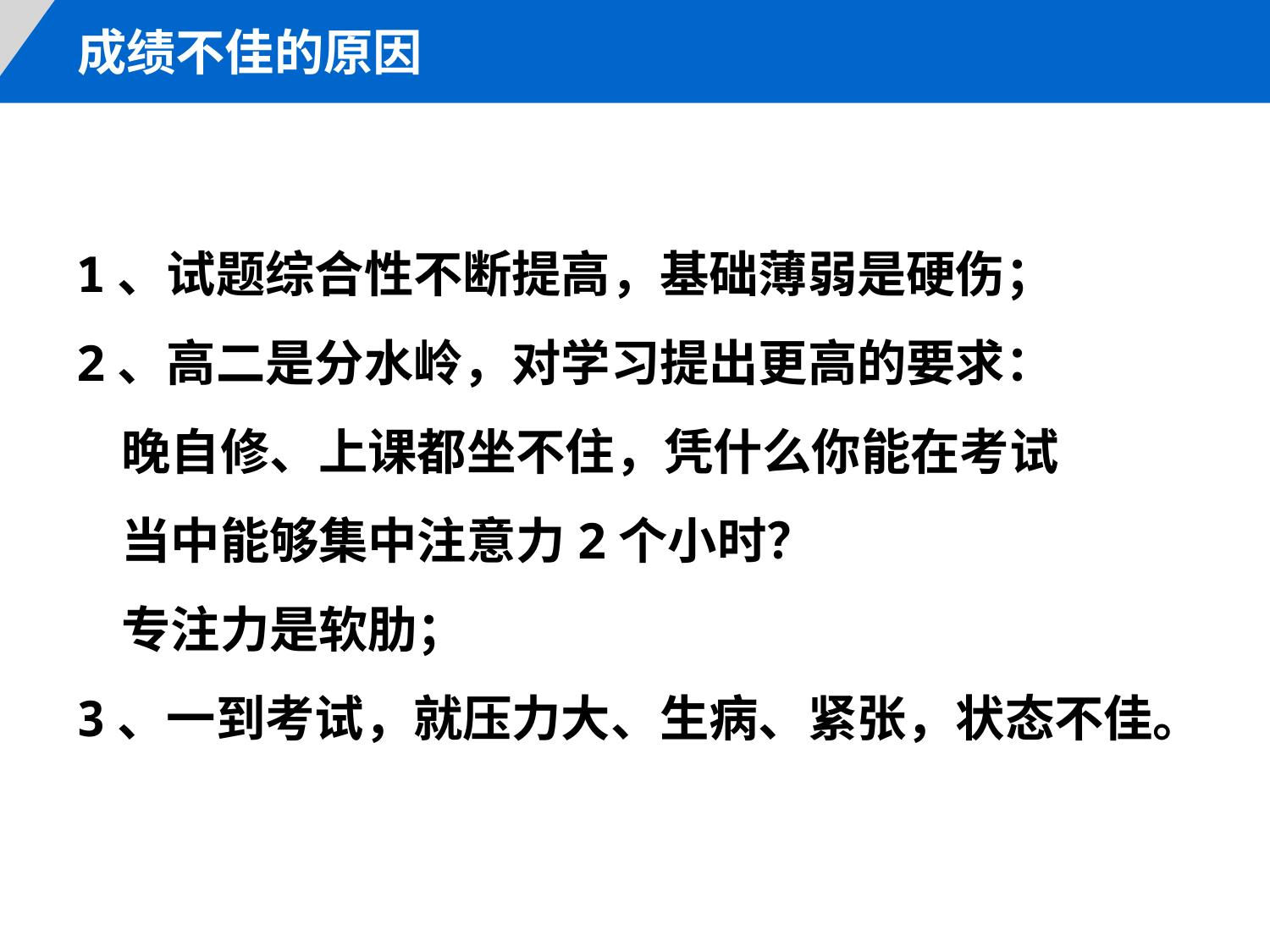

成绩不佳的原因
1、试题综合性不断提高，基础薄弱是硬伤；
2、高二是分水岭，对学习提出更高的要求：
   晚自修、上课都坐不住，凭什么你能在考试
   当中能够集中注意力2个小时？
   专注力是软肋；
3、一到考试，就压力大、生病、紧张，状态不佳。